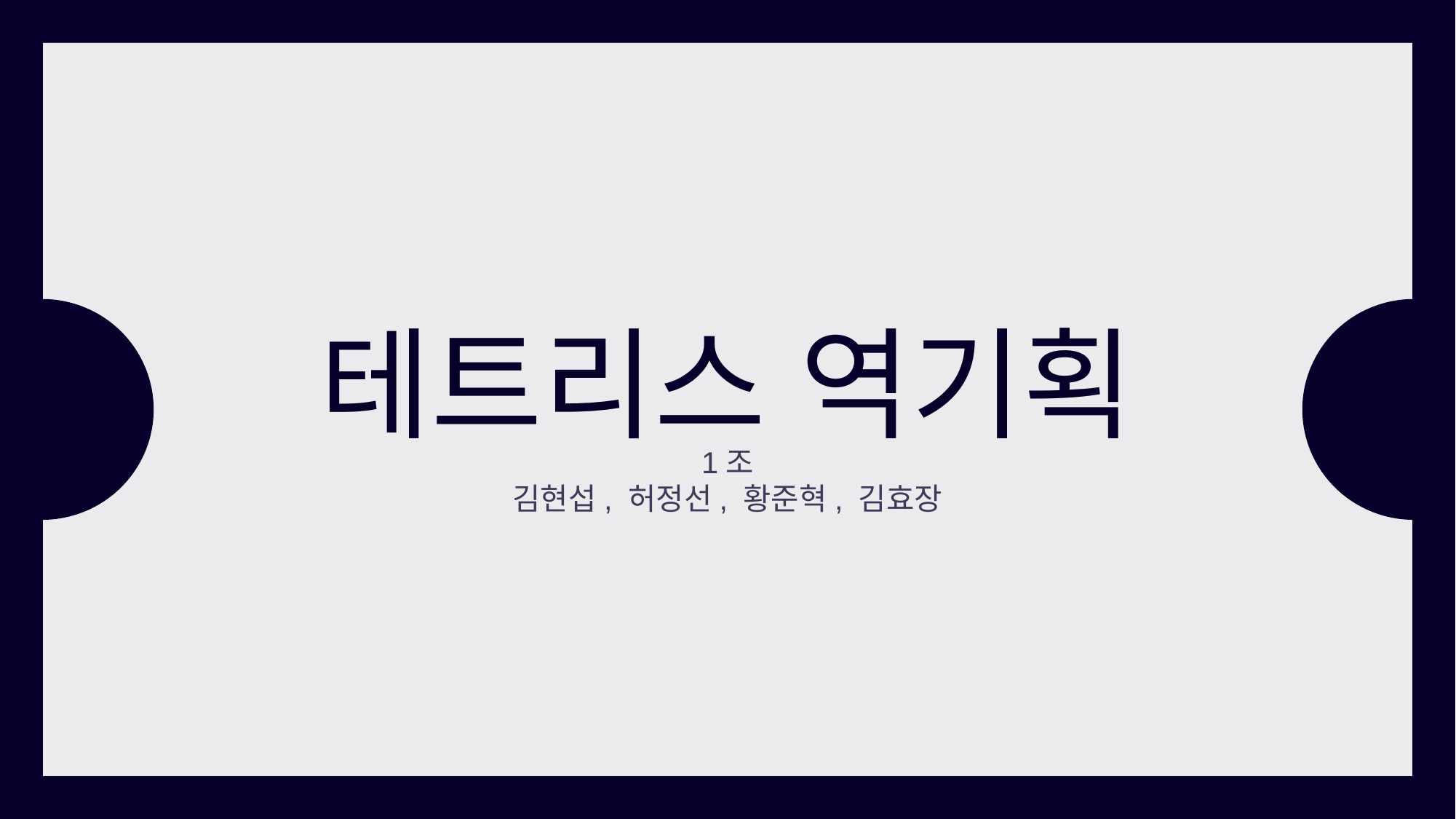

테트리스 역기획
1조
김현섭, 허정선, 황준혁, 김효장